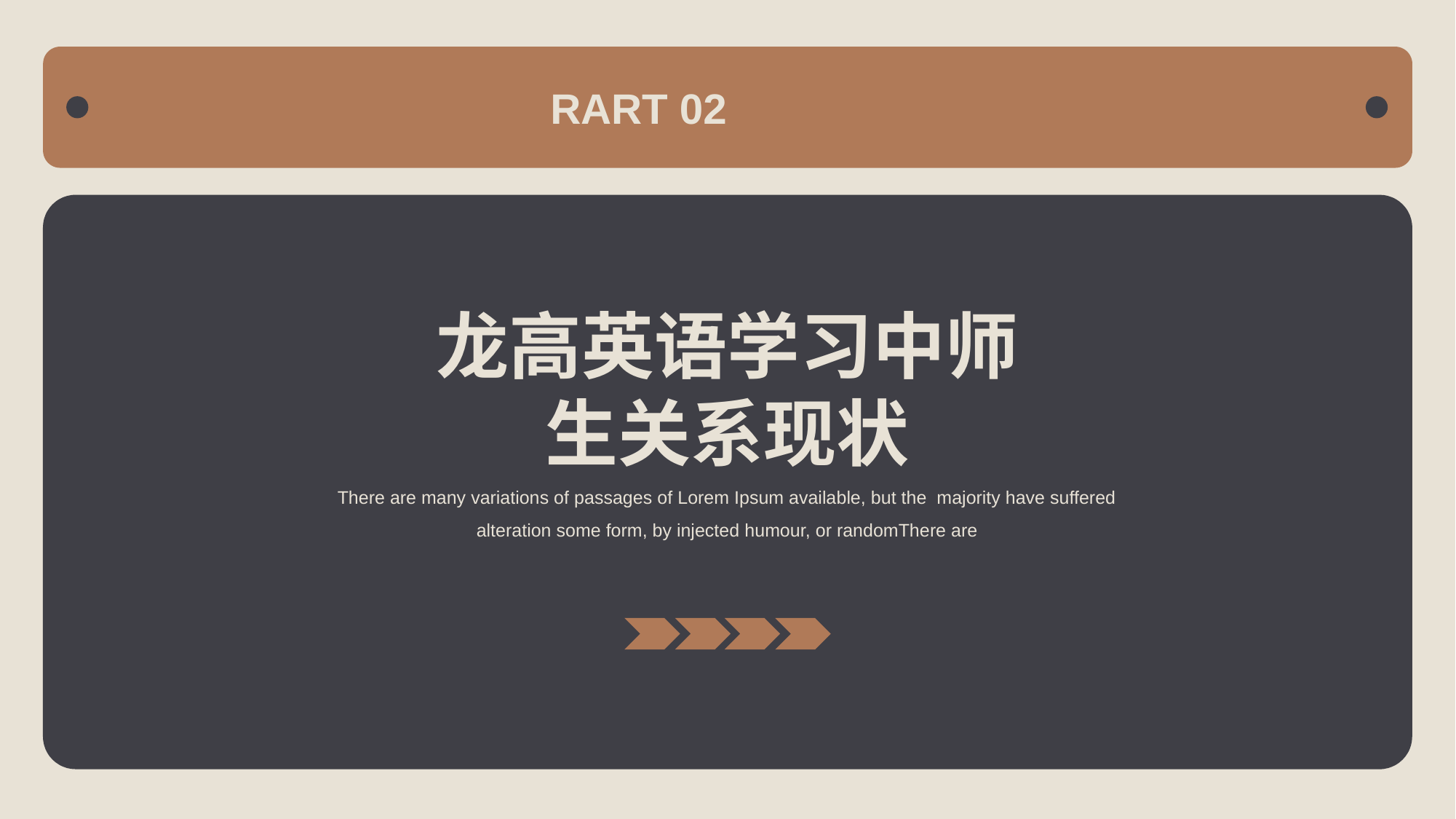

RART 02

龙高英语学习中师生关系现状
There are many variations of passages of Lorem Ipsum available, but the  majority have suffered alteration some form, by injected humour, or randomThere are